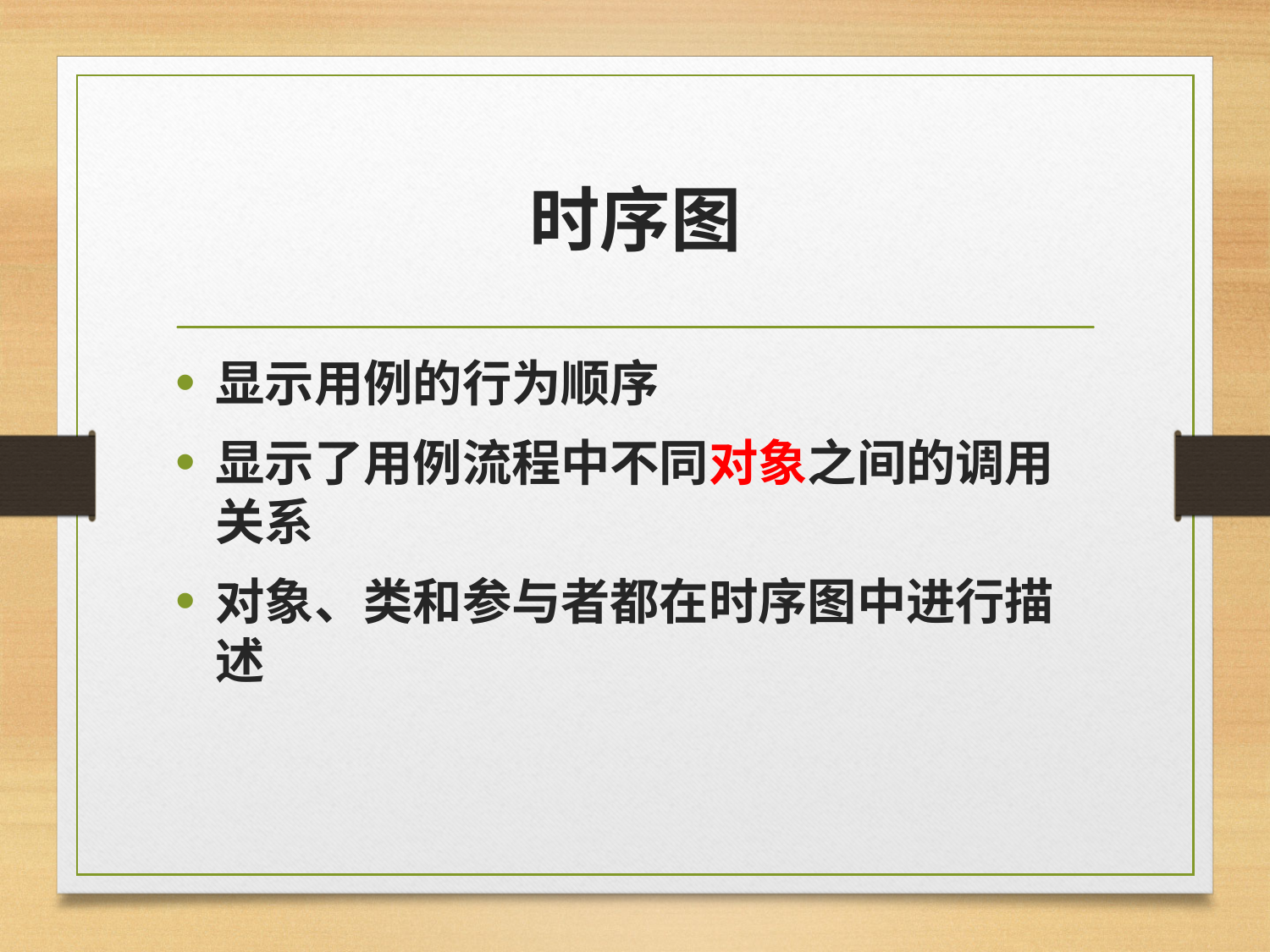

# 时序图
显示用例的行为顺序
显示了用例流程中不同对象之间的调用关系
对象、类和参与者都在时序图中进行描述